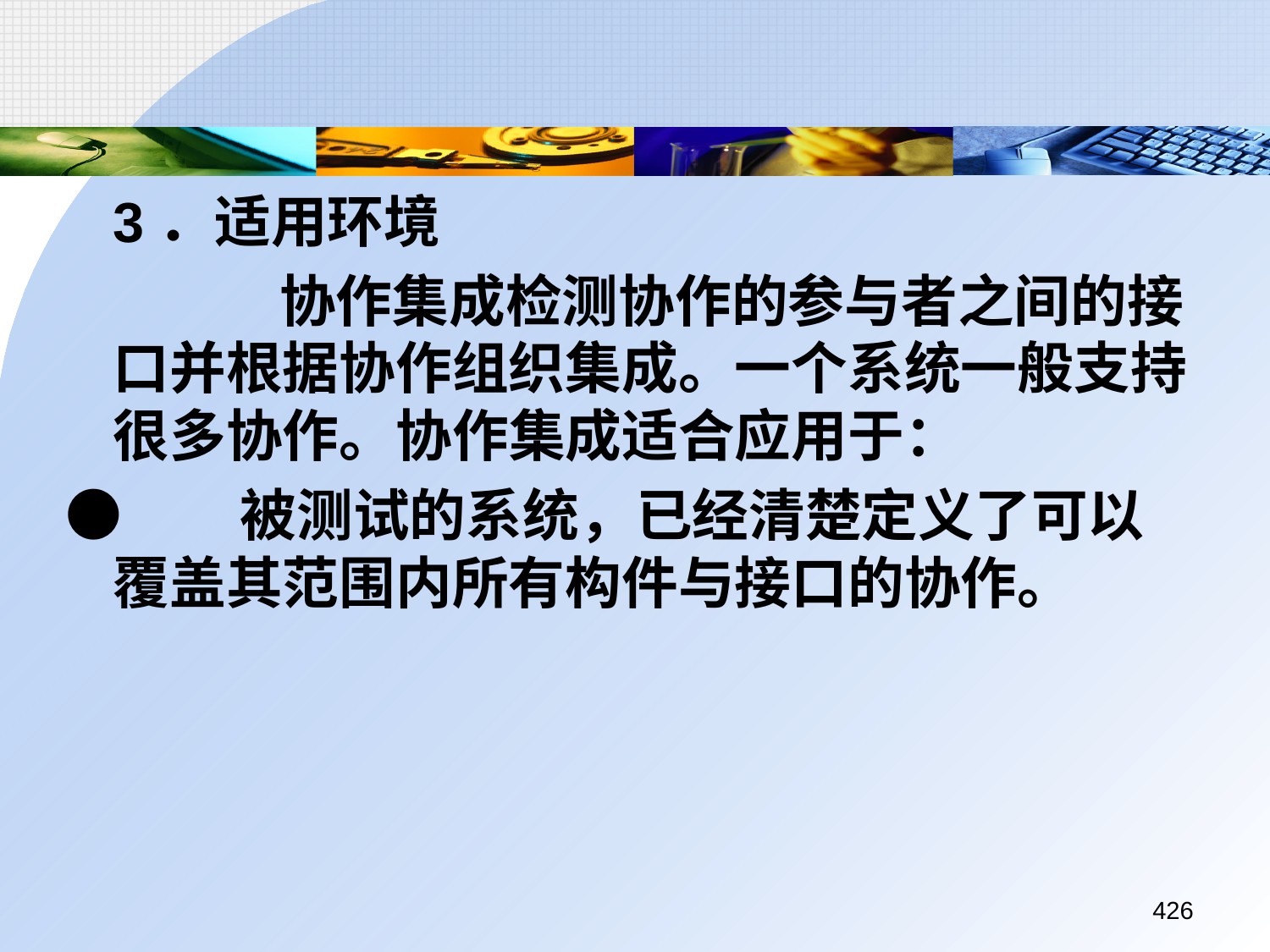

3．适用环境
		  协作集成检测协作的参与者之间的接口并根据协作组织集成。一个系统一般支持很多协作。协作集成适合应用于：
●	被测试的系统，已经清楚定义了可以覆盖其范围内所有构件与接口的协作。
426